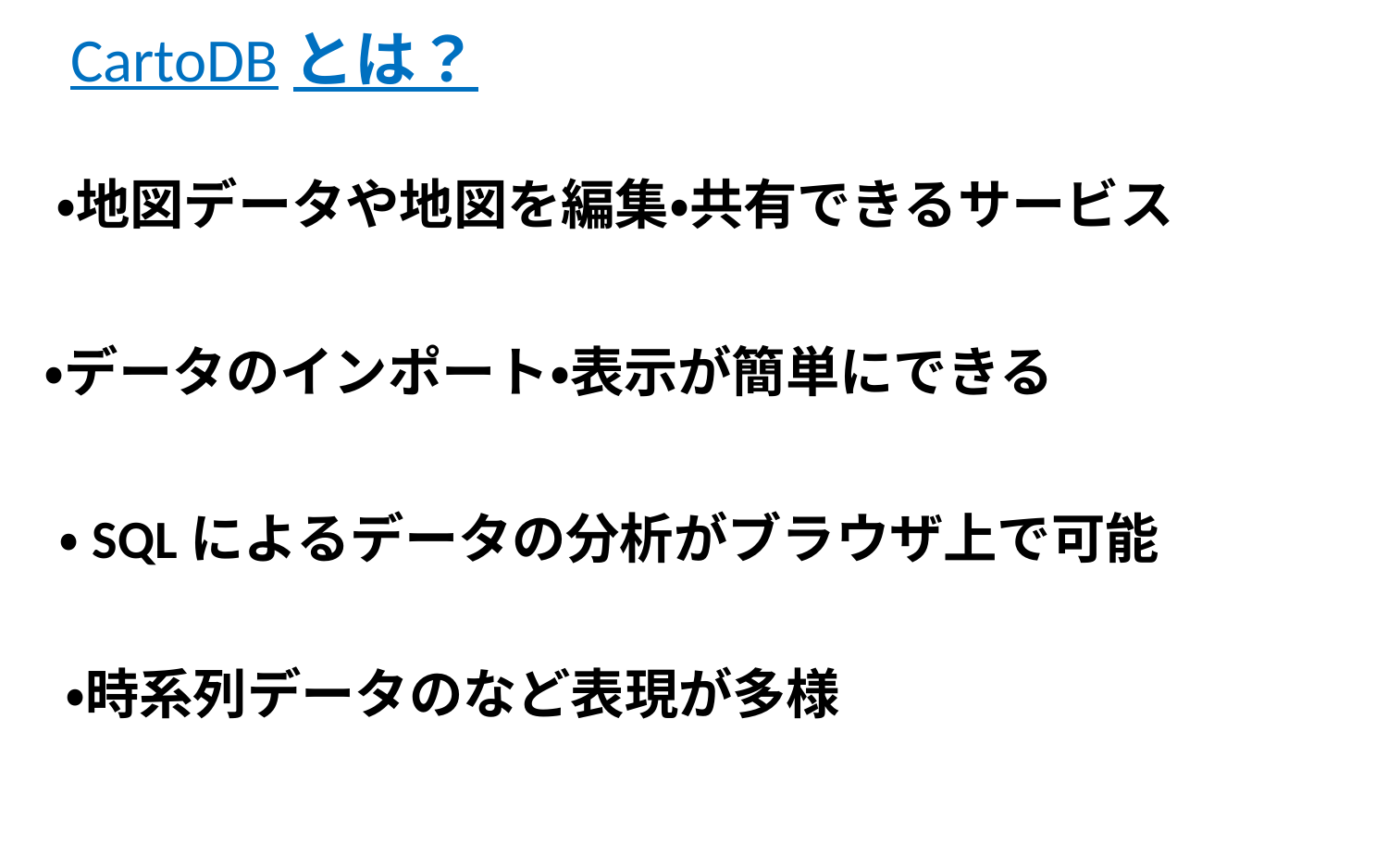

# CartoDBとは？
・地図データや地図を編集・共有できるサービス
・データのインポート・表示が簡単にできる
・SQLによるデータの分析がブラウザ上で可能
・時系列データのなど表現が多様